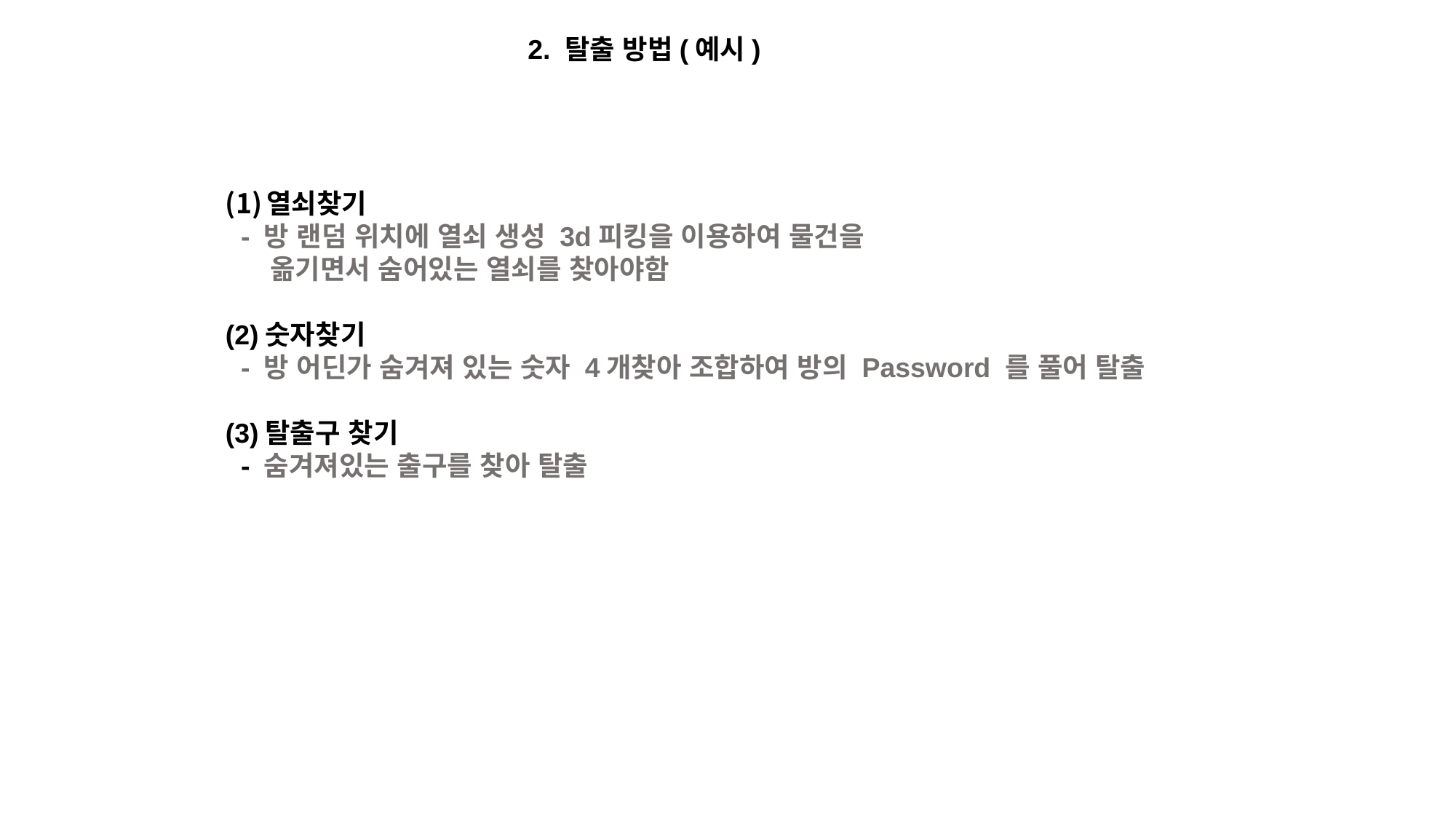

2. 탈출 방법(예시)
열쇠찾기
  - 방 랜덤 위치에 열쇠 생성 3d피킹을 이용하여 물건을
     옮기면서 숨어있는 열쇠를 찾아야함

(2)숫자찾기
  - 방 어딘가 숨겨져 있는 숫자 4개찾아 조합하여 방의 Password 를 풀어 탈출

(3)탈출구 찾기
  - 숨겨져있는 출구를 찾아 탈출